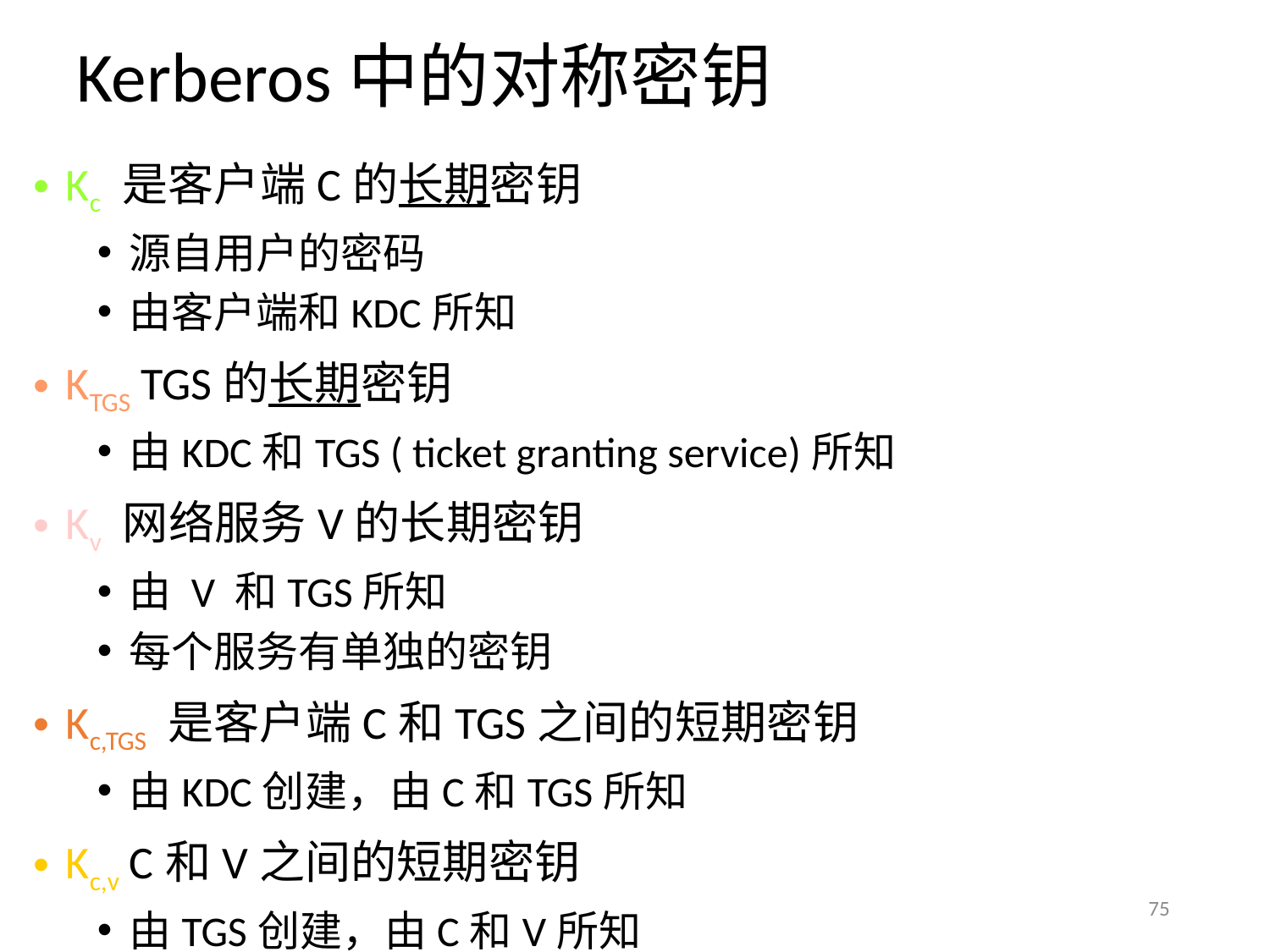

# Kerberos中的对称密钥
Kc 是客户端C的长期密钥
源自用户的密码
由客户端和KDC所知
KTGS TGS的长期密钥
由KDC和TGS ( ticket granting service)所知
Kv 网络服务V的长期密钥
由 V 和TGS所知
每个服务有单独的密钥
Kc,TGS 是客户端C和TGS之间的短期密钥
由KDC创建，由C和TGS所知
Kc,v C和V之间的短期密钥
由TGS创建，由C和V所知
75